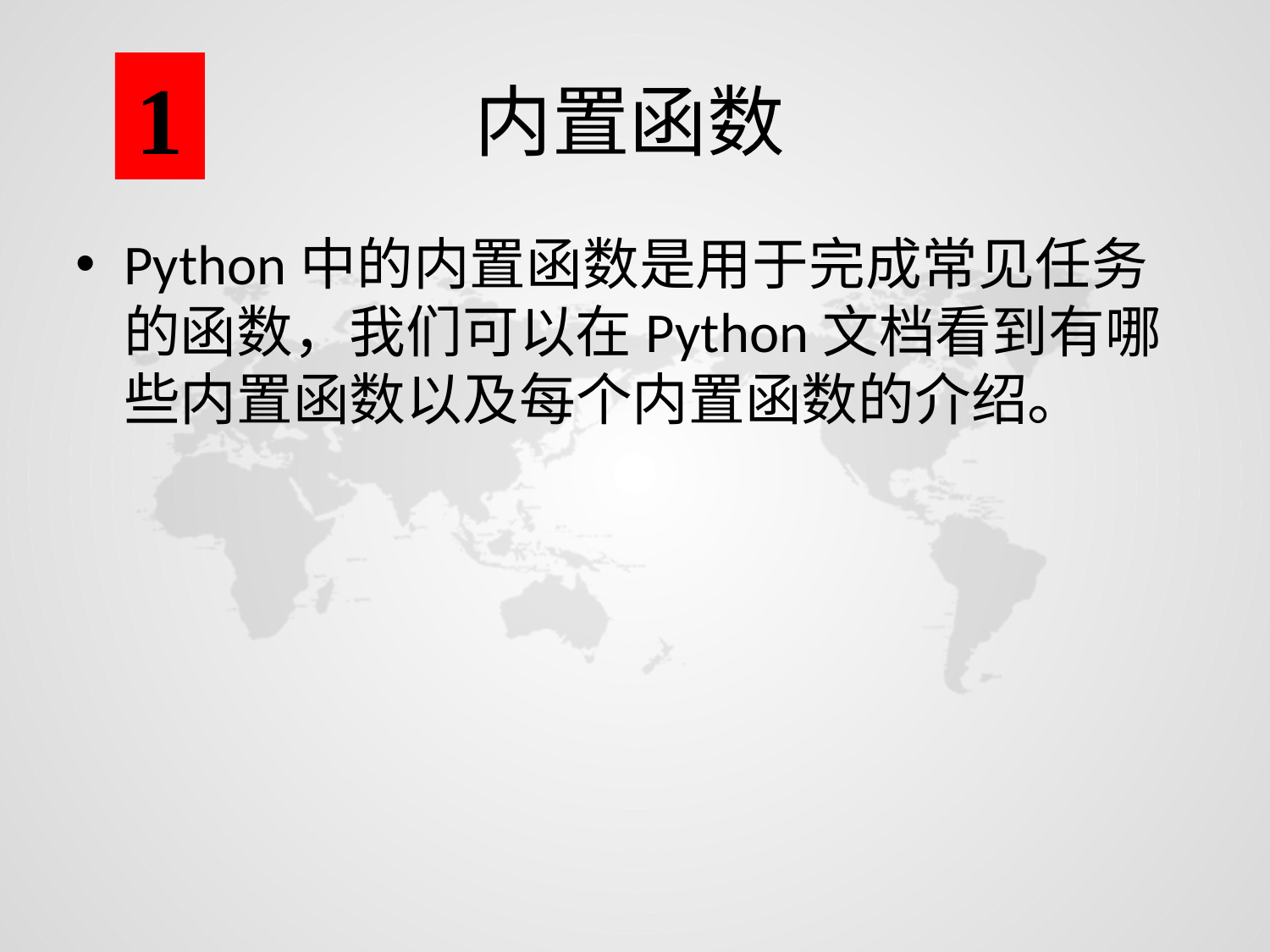

1
# 内置函数
Python中的内置函数是用于完成常见任务的函数，我们可以在Python文档看到有哪些内置函数以及每个内置函数的介绍。